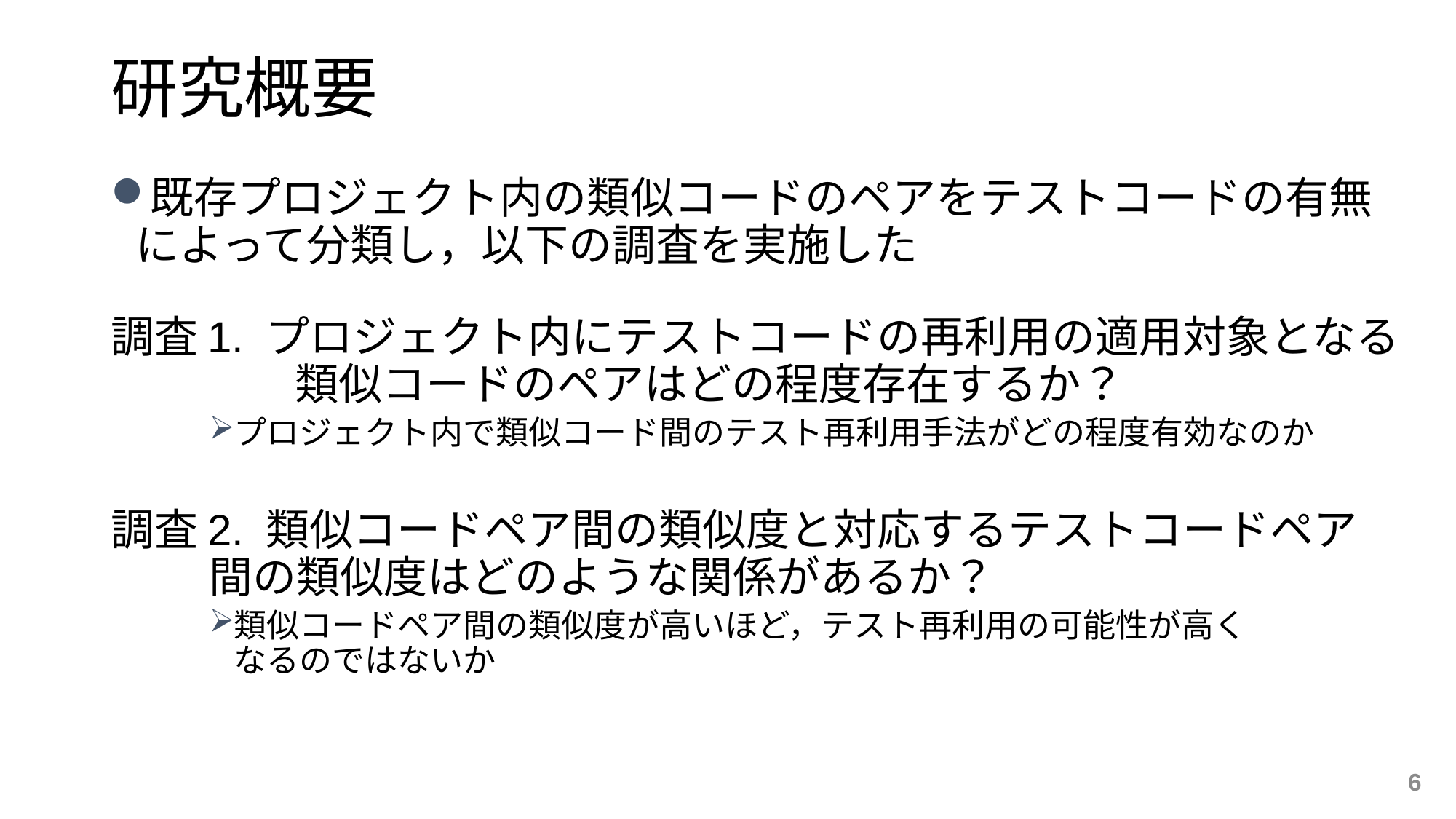

# 研究概要
既存プロジェクト内の類似コードのペアをテストコードの有無
によって分類し，以下の調査を実施した

調査1. プロジェクト内にテストコードの再利用の適用対象となる
　　　　 類似コードのペアはどの程度存在するか？
プロジェクト内で類似コード間のテスト再利用手法がどの程度有効なのか

調査2. 類似コードペア間の類似度と対応するテストコードペア
          間の類似度はどのような関係があるか？
類似コードペア間の類似度が高いほど，テスト再利用の可能性が高く
なるのではないか

6